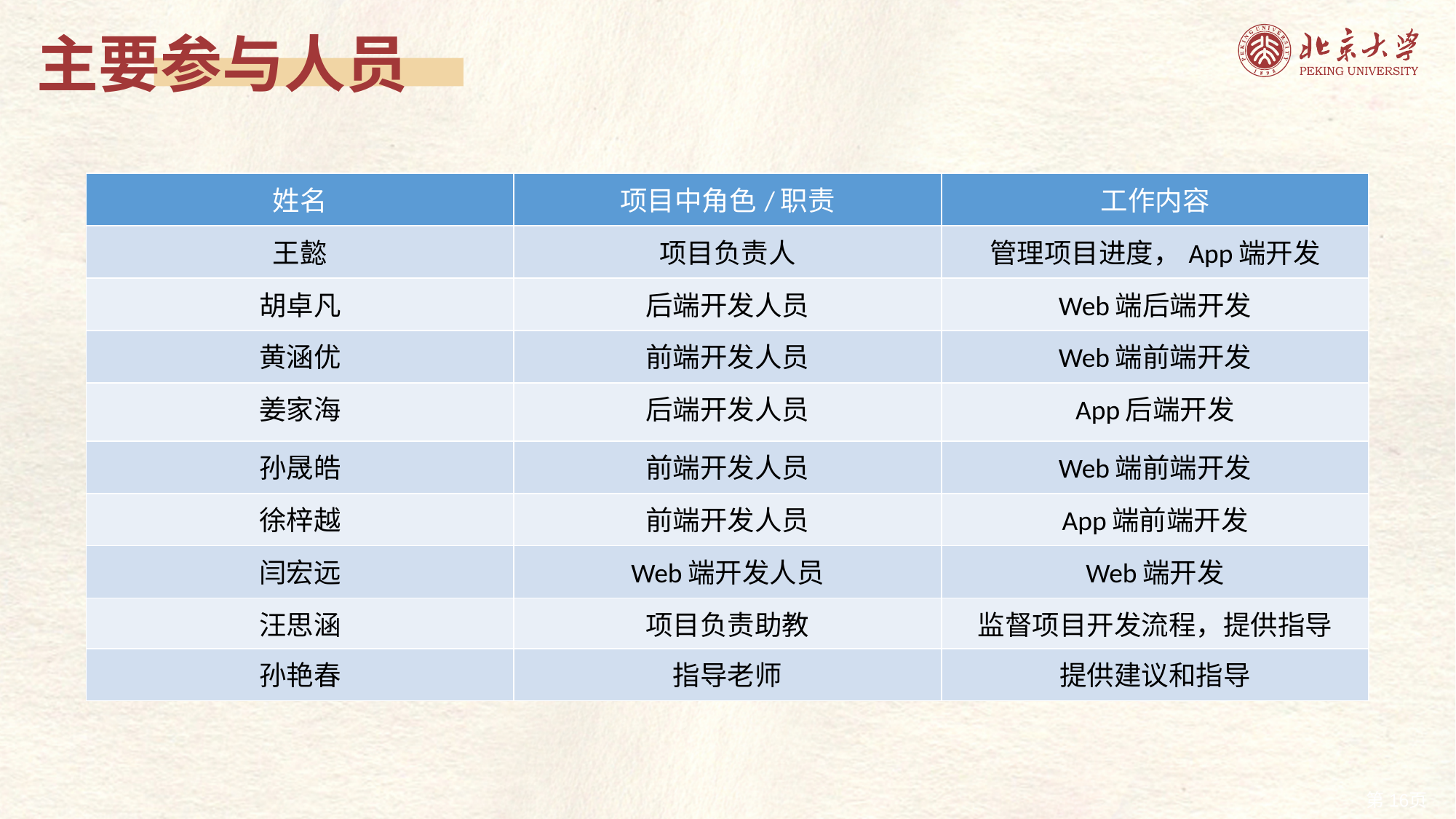

主要参与人员

| 姓名 | 项目中角色/职责 | 工作内容 |
| --- | --- | --- |
| 王懿 | 项目负责人 | 管理项目进度，App端开发 |
| 胡卓凡 | 后端开发人员 | Web端后端开发 |
| 黄涵优 | 前端开发人员 | Web端前端开发 |
| 姜家海 | 后端开发人员 | App后端开发 |
| 孙晟皓 | 前端开发人员 | Web端前端开发 |
| 徐梓越 | 前端开发人员 | App端前端开发 |
| 闫宏远 | Web端开发人员 | Web端开发 |
| 汪思涵 | 项目负责助教 | 监督项目开发流程，提供指导 |
| 孙艳春 | 指导老师 | 提供建议和指导 |
第16页